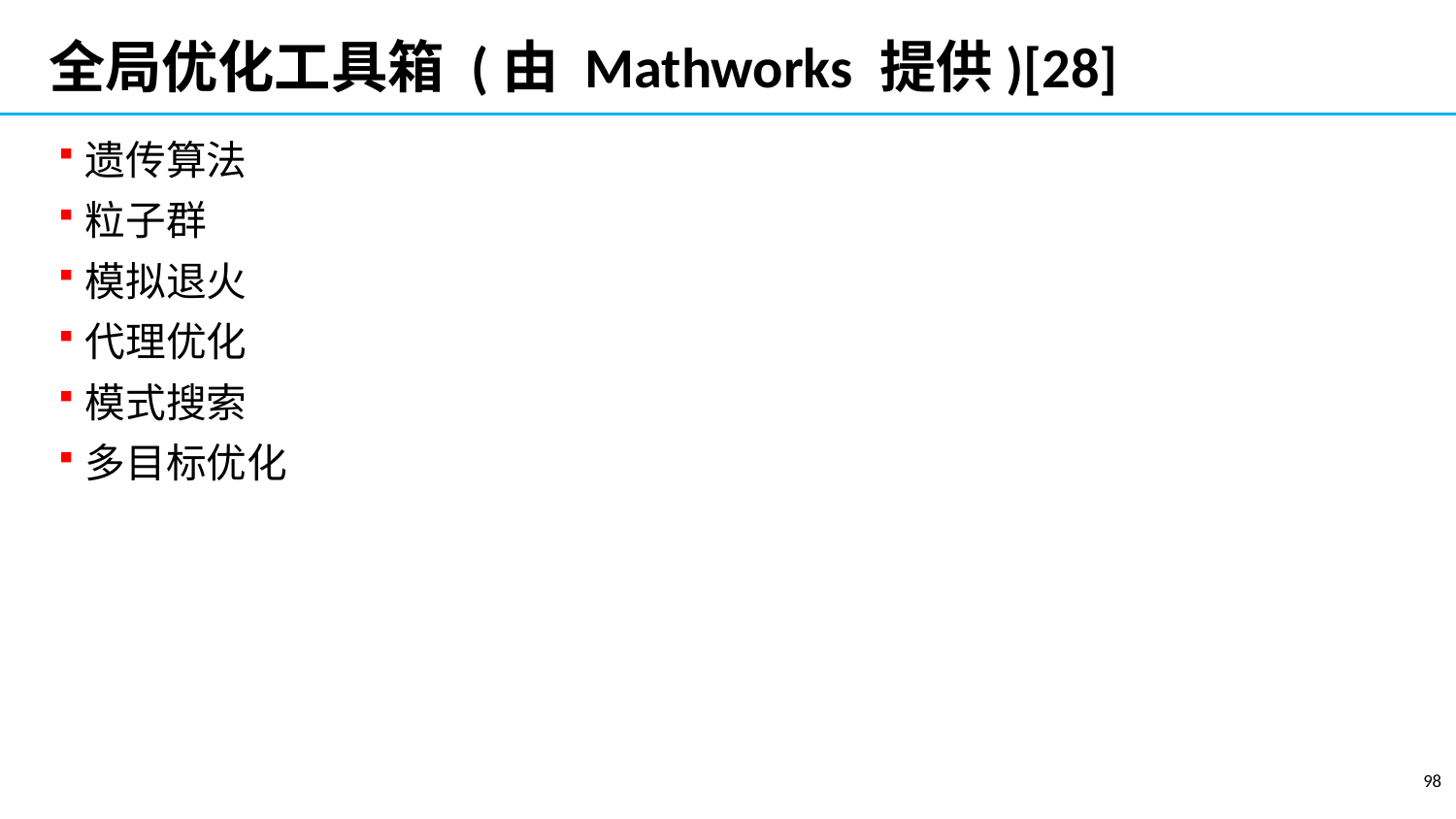

# 全局优化工具箱 (由 Mathworks 提供)[28]

遗传算法
粒子群
模拟退火
代理优化
模式搜索
多目标优化
98